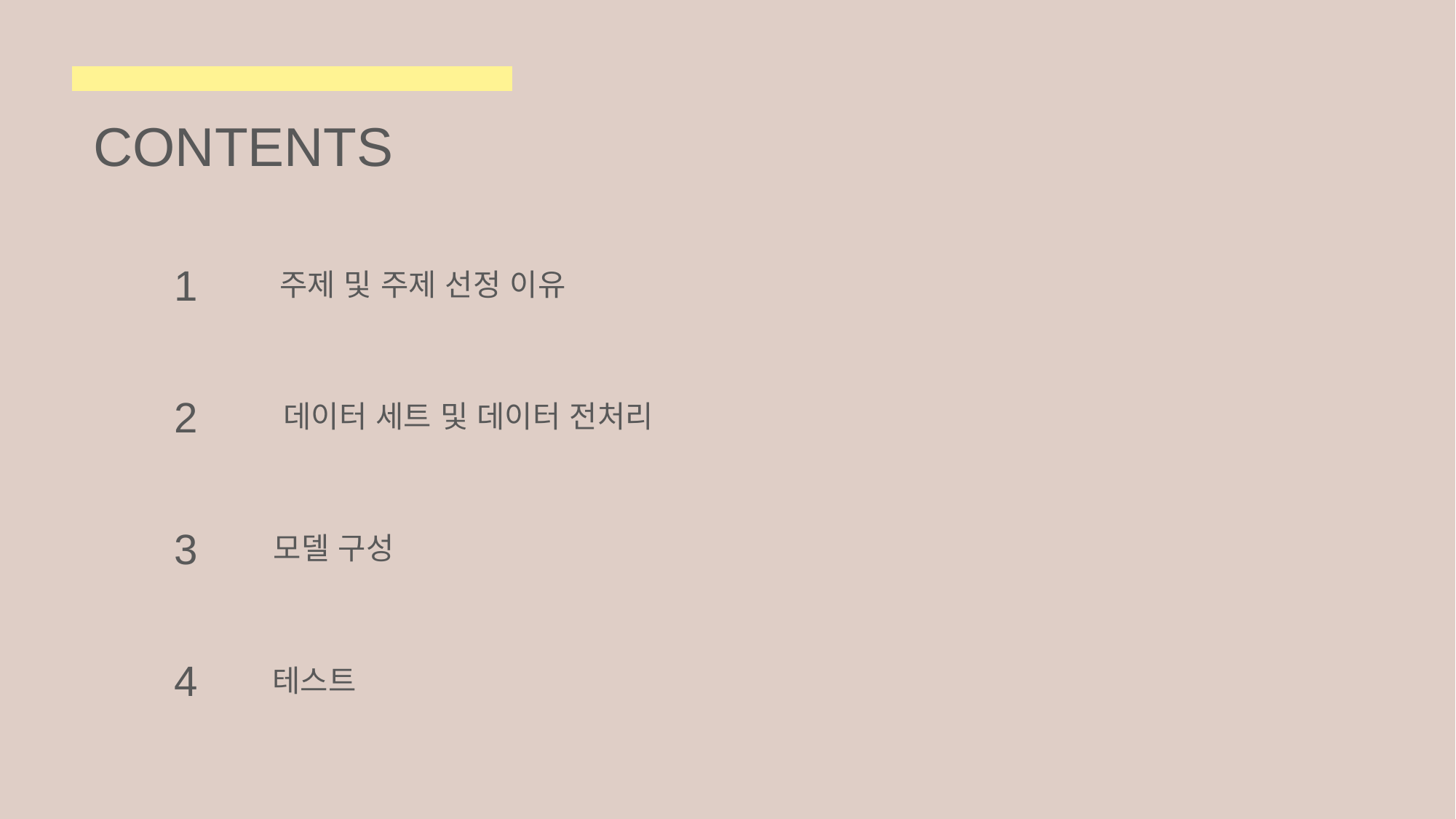

CONTENTS
1
주제 및 주제 선정 이유
2
데이터 세트 및 데이터 전처리
3
모델 구성
4
테스트